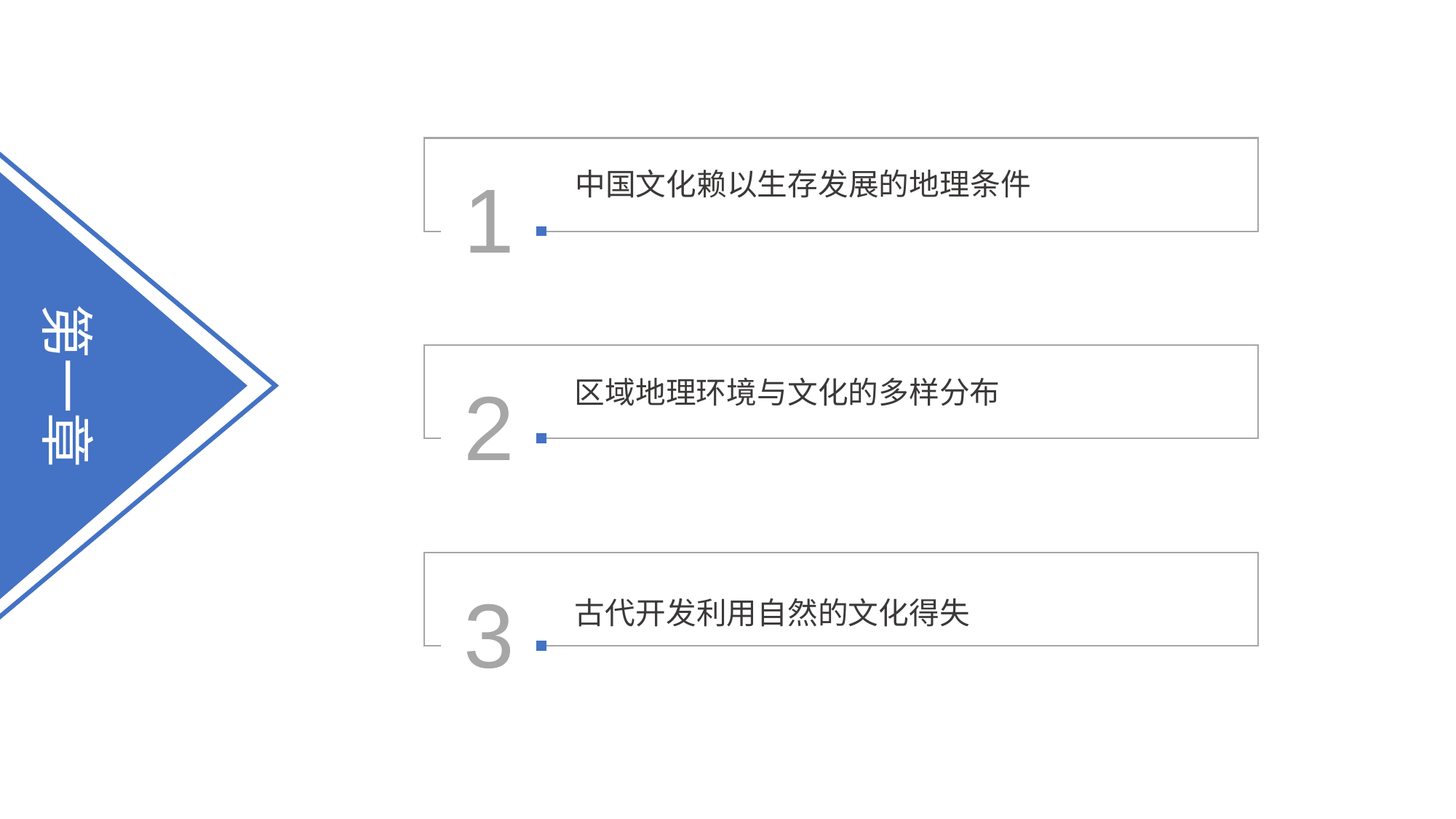

1

中国文化赖以生存发展的地理条件

第一章

2

区域地理环境与文化的多样分布
古代开发利用自然的文化得失

3